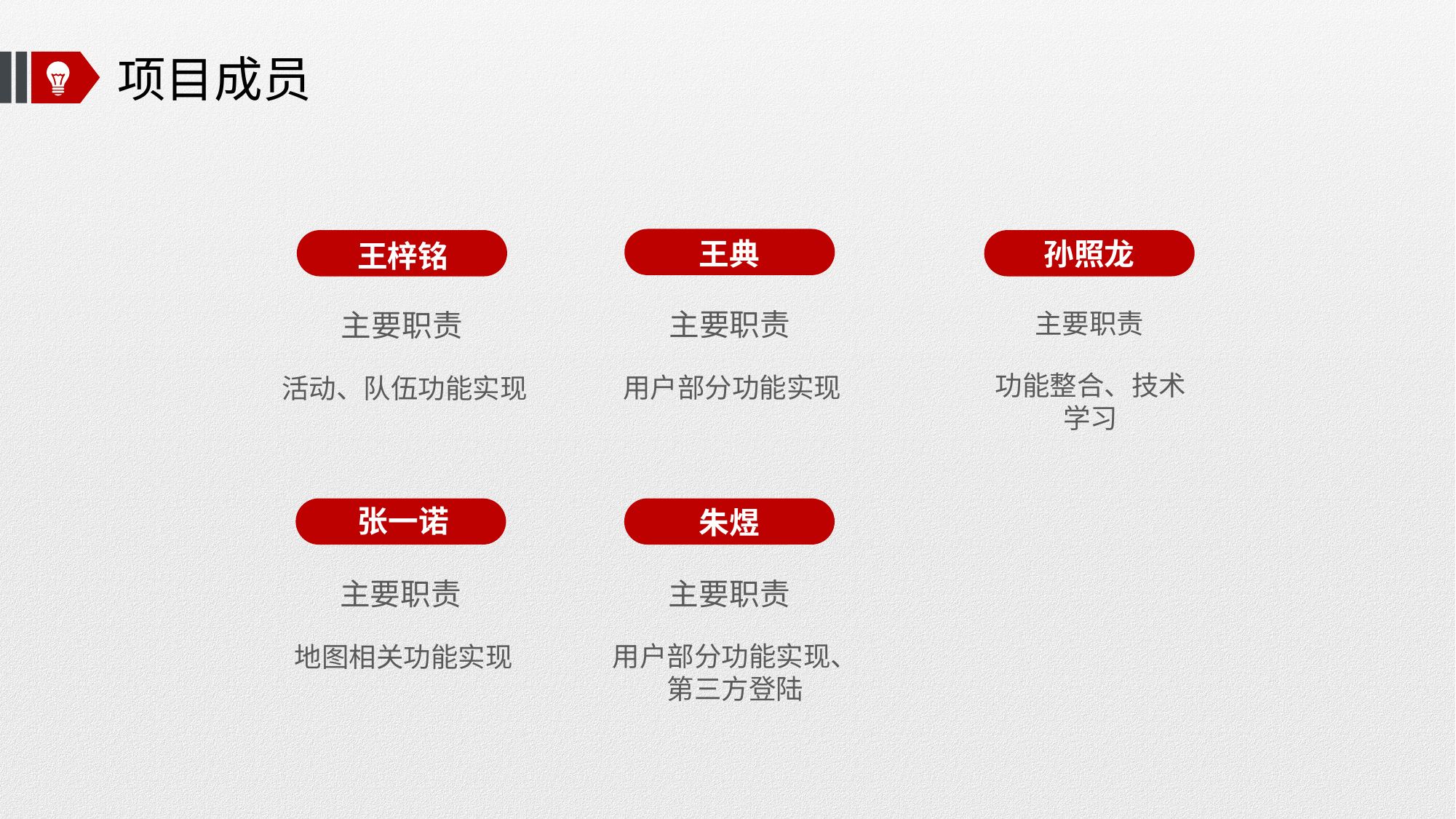

# 项目成员

孙照龙
王典
王梓铭
主要职责
主要职责
主要职责
用户部分功能实现
活动、队伍功能实现
功能整合、技术学习

张一诺
朱煜
主要职责
主要职责
用户部分功能实现、
第三方登陆
地图相关功能实现